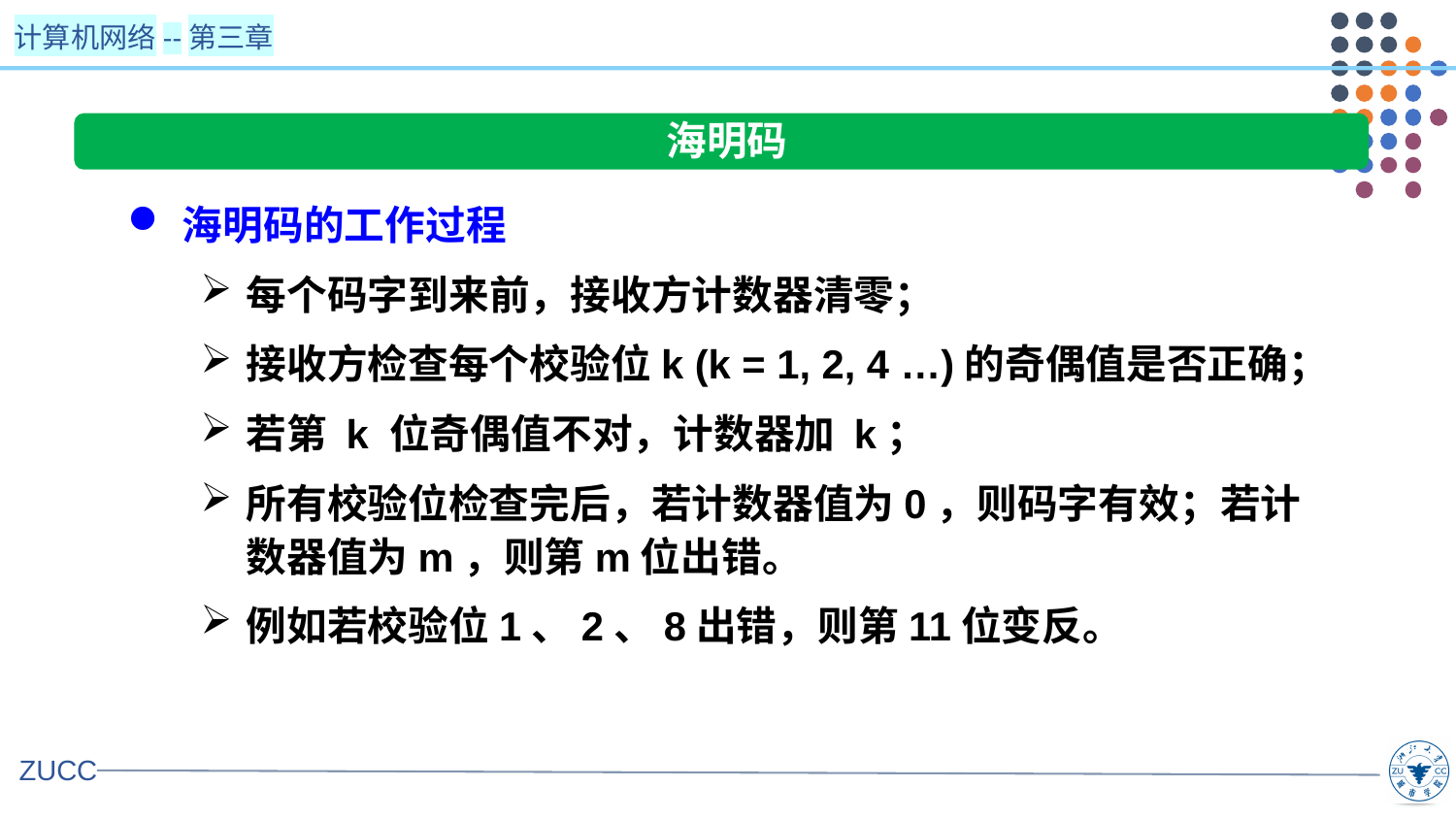

海明码

海明码的工作过程
每个码字到来前，接收方计数器清零；
接收方检查每个校验位k (k = 1, 2, 4 …)的奇偶值是否正确；
若第 k 位奇偶值不对，计数器加 k；
所有校验位检查完后，若计数器值为0，则码字有效；若计数器值为m，则第m位出错。
例如若校验位1、2、8出错，则第11位变反。